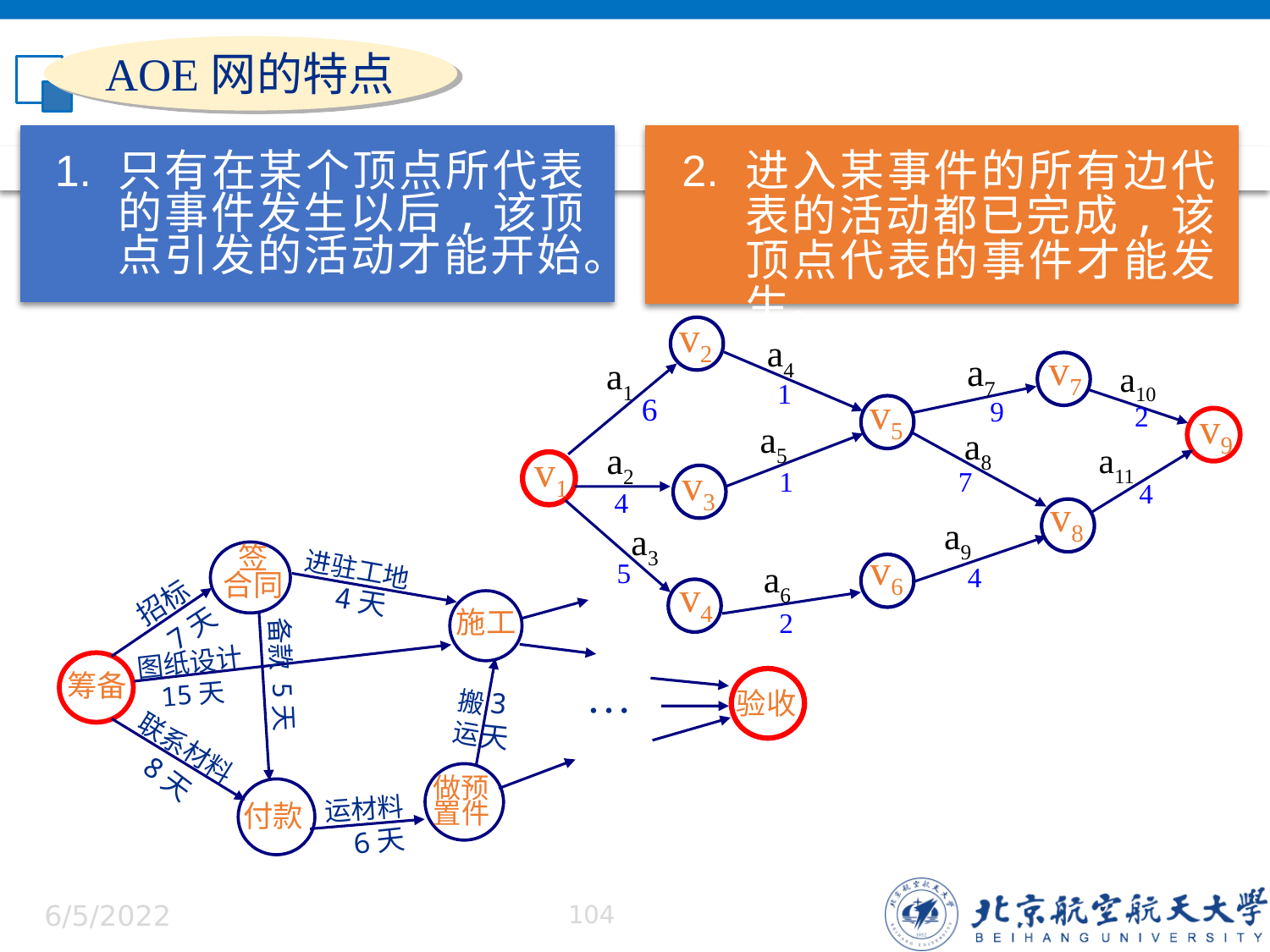

AOE网的特点

只有在某个顶点所代表的事件发生以后,该顶点引发的活动才能开始。

进入某事件的所有边代表的活动都已完成,该顶点代表的事件才能发生。
v2

a4
v7
a7
a1
a10

1
v5
6

9

2
v9

a5
a8
a2
a11

v1

v3
1
7

4
4
v8

a9
a3

v6
5
a6
4

v4

2
签
合同

进驻工地
招标

4天

施工

7天
备款 5天

图纸设计

筹备
…

15天

验收
搬
运
3
天

联系材料
8天

做预
置件

运材料
付款
6天

6/5/2022
104